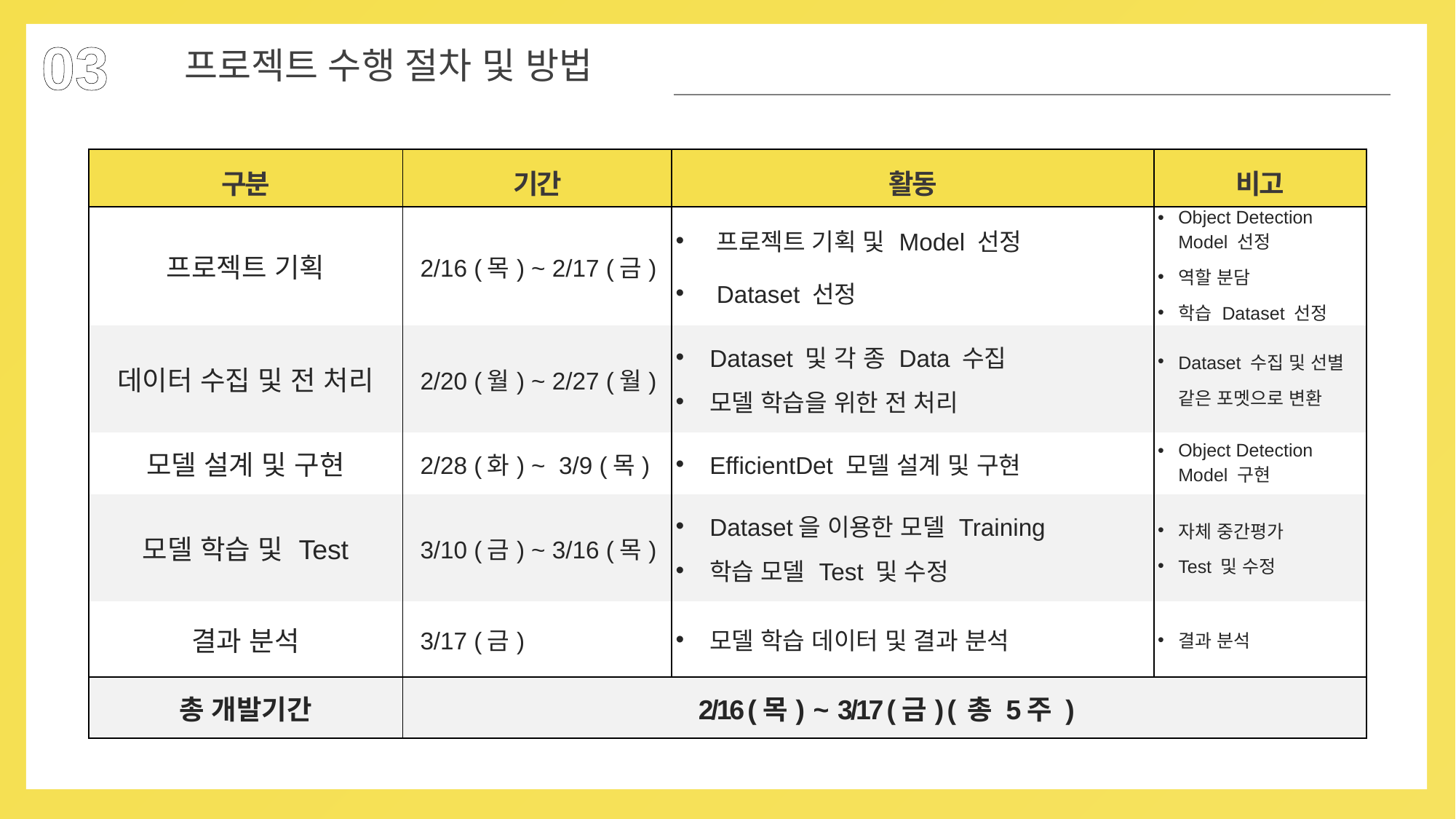

03

프로젝트 수행 절차 및 방법
| 구분 | 기간 | 활동 | 비고 |
| --- | --- | --- | --- |
| 프로젝트 기획 | 2/16 (목) ~ 2/17 (금) | 프로젝트 기획 및 Model 선정 Dataset 선정 | Object Detection Model 선정 역할 분담 학습 Dataset 선정 |
| 데이터 수집 및 전 처리 | 2/20 (월) ~ 2/27 (월) | Dataset 및 각 종 Data 수집 모델 학습을 위한 전 처리 | Dataset 수집 및 선별 같은 포멧으로 변환 |
| 모델 설계 및 구현 | 2/28 (화) ~ 3/9 (목) | EfficientDet 모델 설계 및 구현 | Object Detection Model 구현 |
| 모델 학습 및 Test | 3/10 (금) ~ 3/16 (목) | Dataset을 이용한 모델 Training 학습 모델 Test 및 수정 | 자체 중간평가 Test 및 수정 |
| 결과 분석 | 3/17 (금) | 모델 학습 데이터 및 결과 분석 | 결과 분석 |
| 총 개발기간 | 2/16 (목) ~ 3/17 (금) ( 총 5주 ) | - | - |